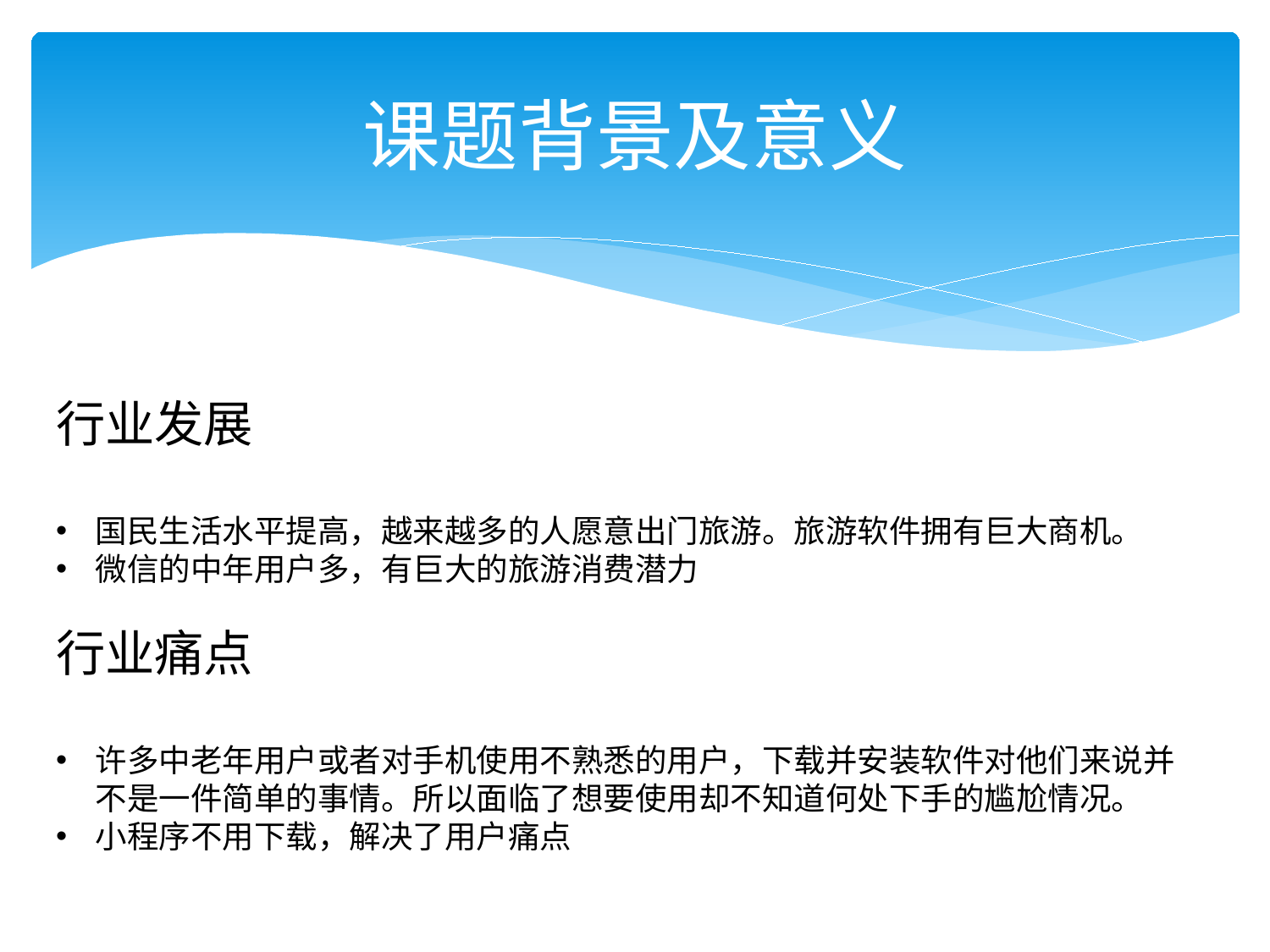

# 课题背景及意义
行业发展

国民生活水平提高，越来越多的人愿意出门旅游。旅游软件拥有巨大商机。
微信的中年用户多，有巨大的旅游消费潜力
行业痛点

许多中老年用户或者对手机使用不熟悉的用户，下载并安装软件对他们来说并不是一件简单的事情。所以面临了想要使用却不知道何处下手的尴尬情况。
小程序不用下载，解决了用户痛点